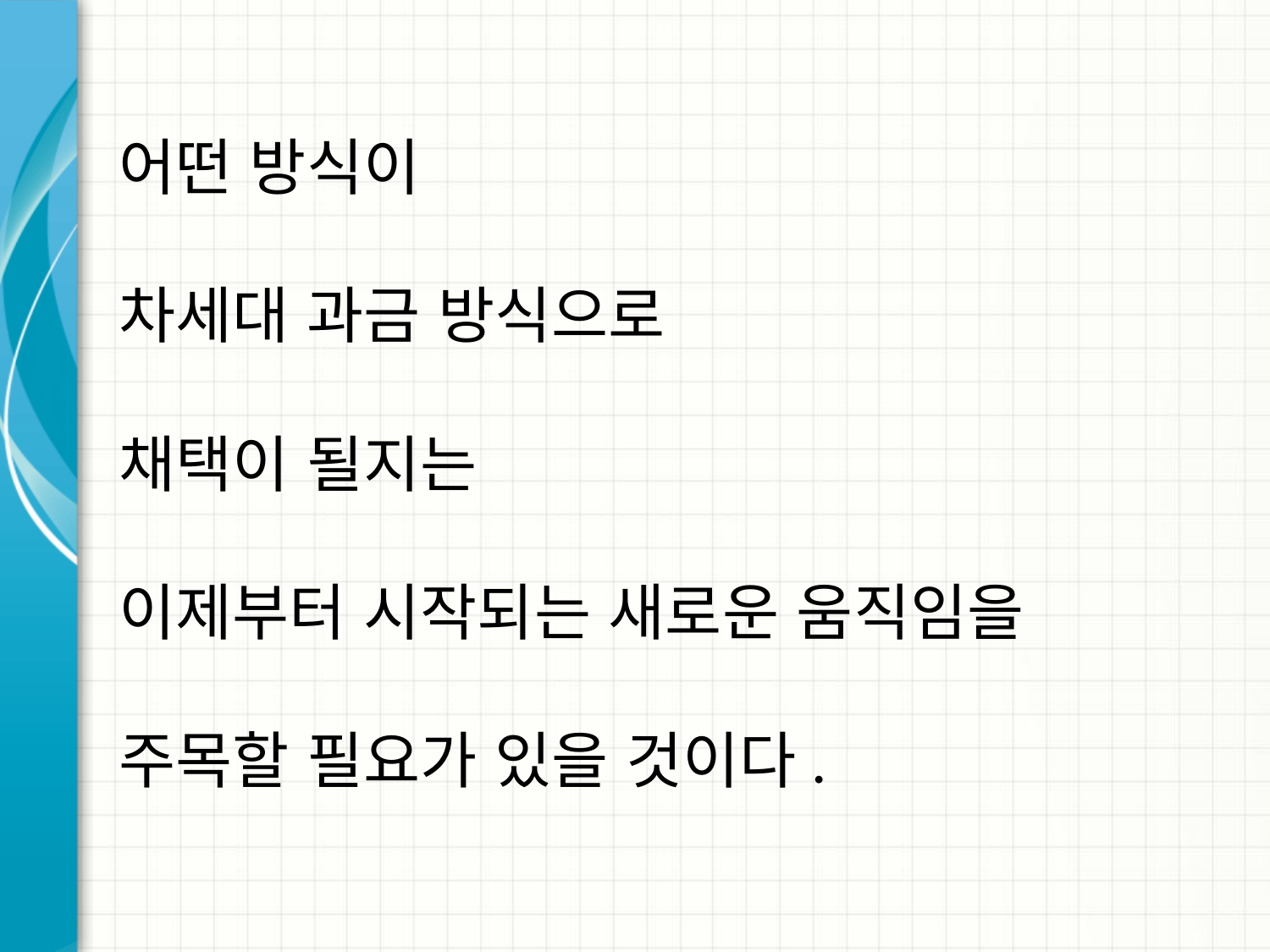

# 어떤 방식이 차세대 과금 방식으로 채택이 될지는 이제부터 시작되는 새로운 움직임을 주목할 필요가 있을 것이다.